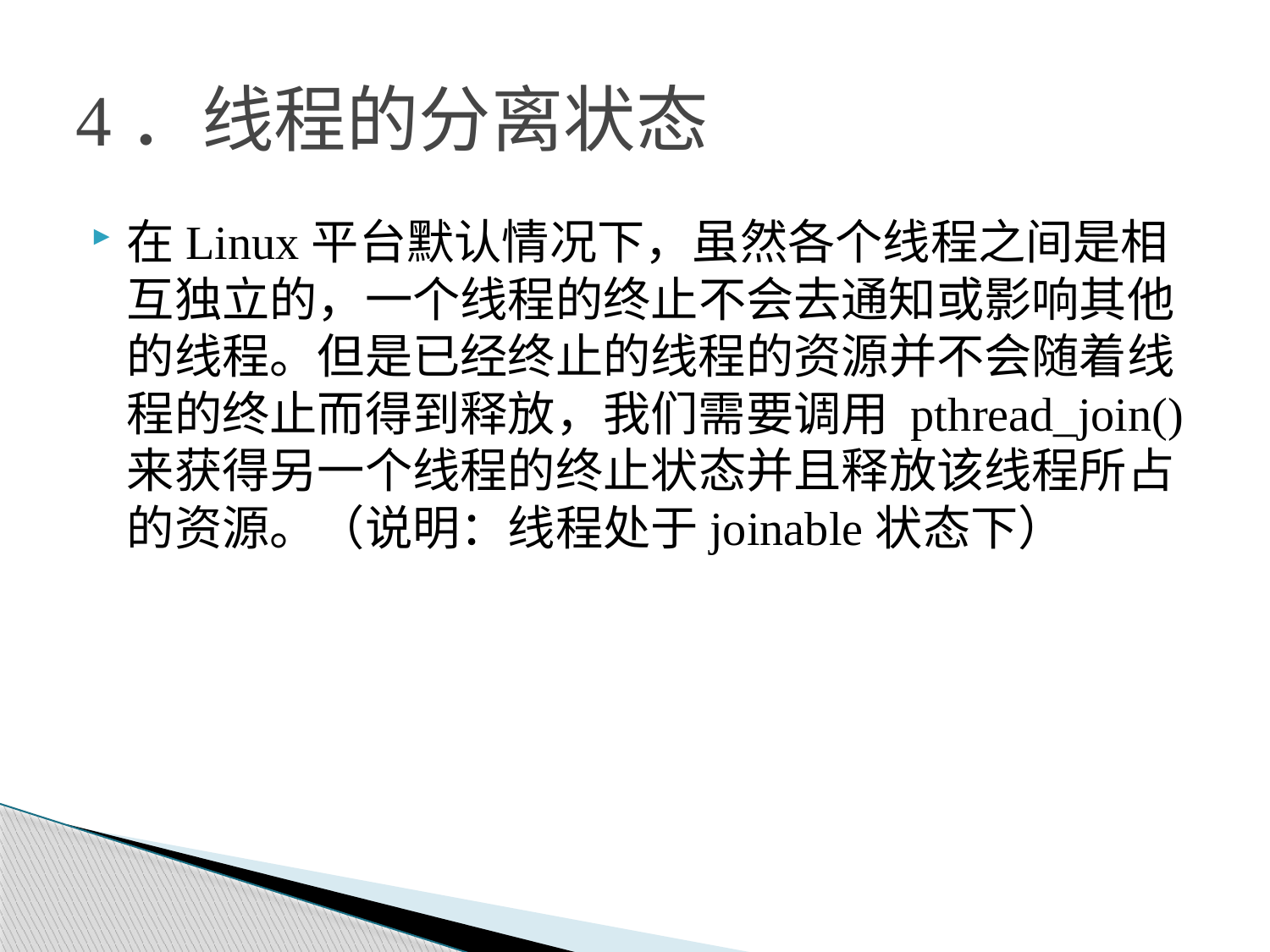

# 4．线程的分离状态
在Linux平台默认情况下，虽然各个线程之间是相互独立的，一个线程的终止不会去通知或影响其他的线程。但是已经终止的线程的资源并不会随着线程的终止而得到释放，我们需要调用 pthread_join() 来获得另一个线程的终止状态并且释放该线程所占的资源。（说明：线程处于joinable状态下）